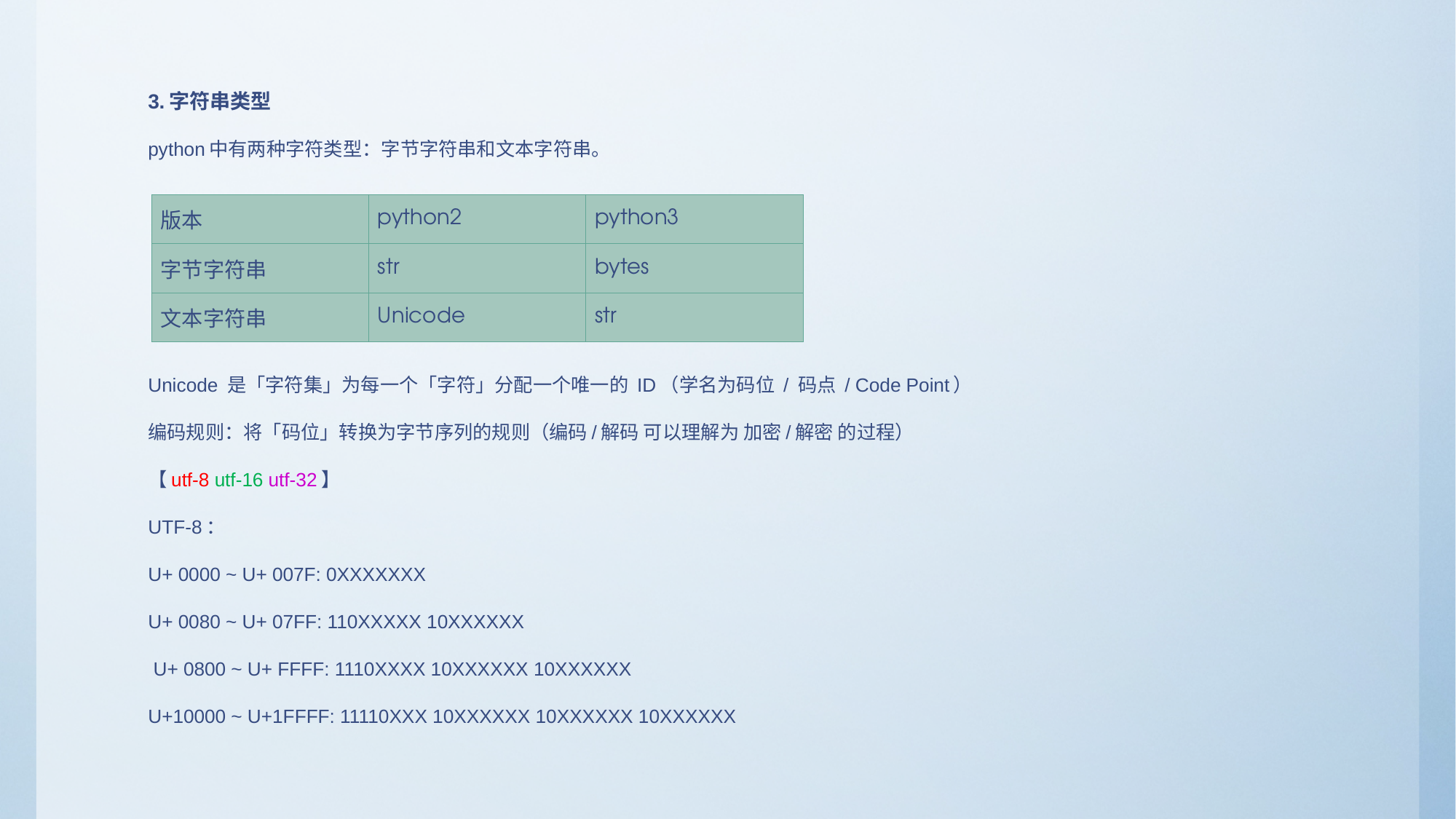

3.字符串类型
python中有两种字符类型：字节字符串和文本字符串。

Unicode 是「字符集」为每一个「字符」分配一个唯一的 ID（学名为码位 / 码点 / Code Point）
编码规则：将「码位」转换为字节序列的规则（编码/解码 可以理解为 加密/解密 的过程）
【utf-8 utf-16 utf-32】
UTF-8：
U+ 0000 ~ U+ 007F: 0XXXXXXX
U+ 0080 ~ U+ 07FF: 110XXXXX 10XXXXXX
 U+ 0800 ~ U+ FFFF: 1110XXXX 10XXXXXX 10XXXXXX
U+10000 ~ U+1FFFF: 11110XXX 10XXXXXX 10XXXXXX 10XXXXXX

| 版本 | python2 | python3 |
| --- | --- | --- |
| 字节字符串 | str | bytes |
| 文本字符串 | Unicode | str |